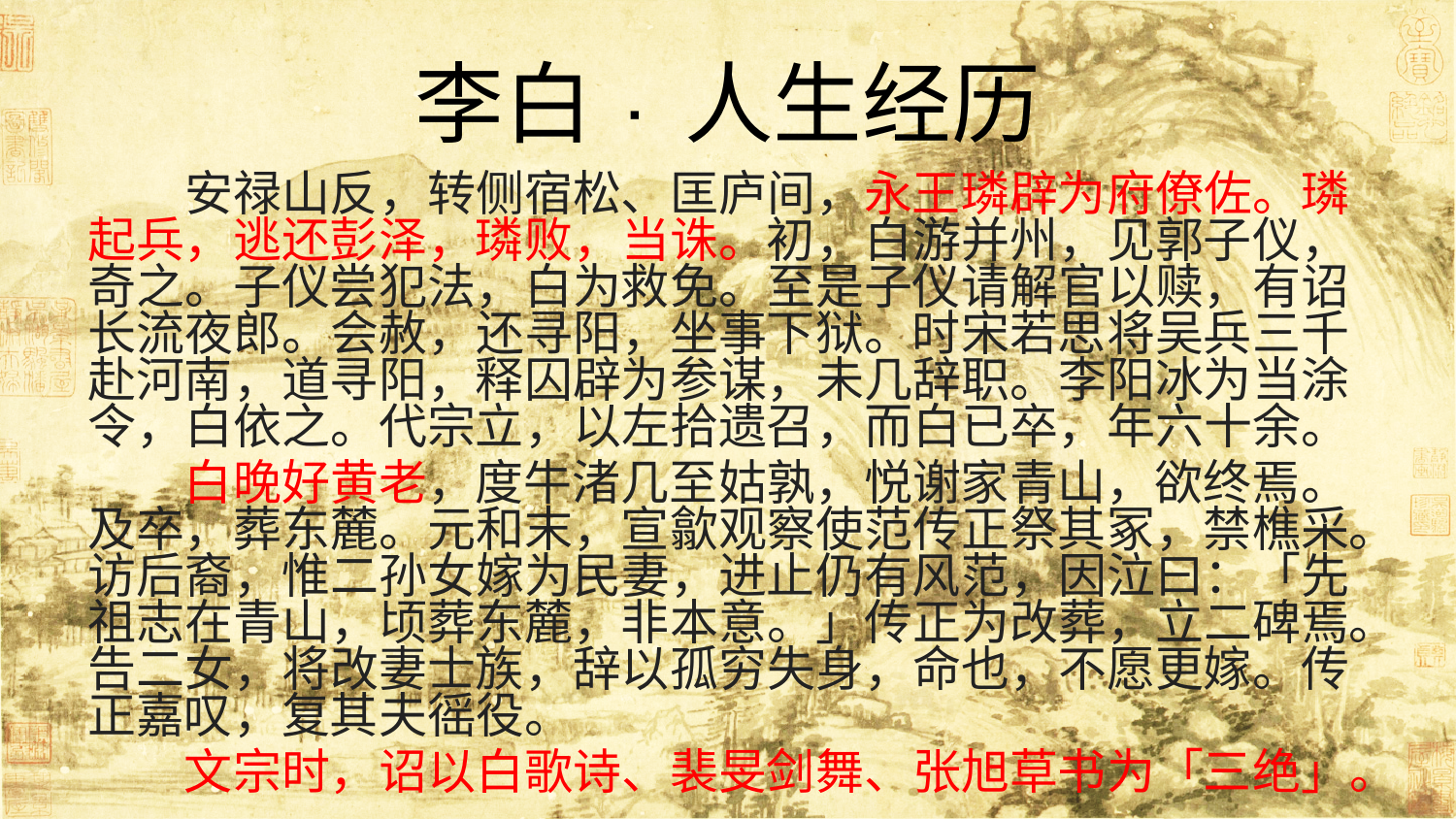

# 李白·人生经历
　　安禄山反，转侧宿松、匡庐间，永王璘辟为府僚佐。璘起兵，逃还彭泽，璘败，当诛。初，白游并州，见郭子仪，奇之。子仪尝犯法，白为救免。至是子仪请解官以赎，有诏长流夜郎。会赦，还寻阳，坐事下狱。时宋若思将吴兵三千赴河南，道寻阳，释囚辟为参谋，未几辞职。李阳冰为当涂令，白依之。代宗立，以左拾遗召，而白已卒，年六十余。
　　白晚好黄老，度牛渚几至姑孰，悦谢家青山，欲终焉。及卒，葬东麓。元和末，宣歙观察使范传正祭其冢，禁樵采。访后裔，惟二孙女嫁为民妻，进止仍有风范，因泣曰：「先祖志在青山，顷葬东麓，非本意。」传正为改葬，立二碑焉。告二女，将改妻士族，辞以孤穷失身，命也，不愿更嫁。传正嘉叹，复其夫徭役。
　　文宗时，诏以白歌诗、裴旻剑舞、张旭草书为「三绝」。